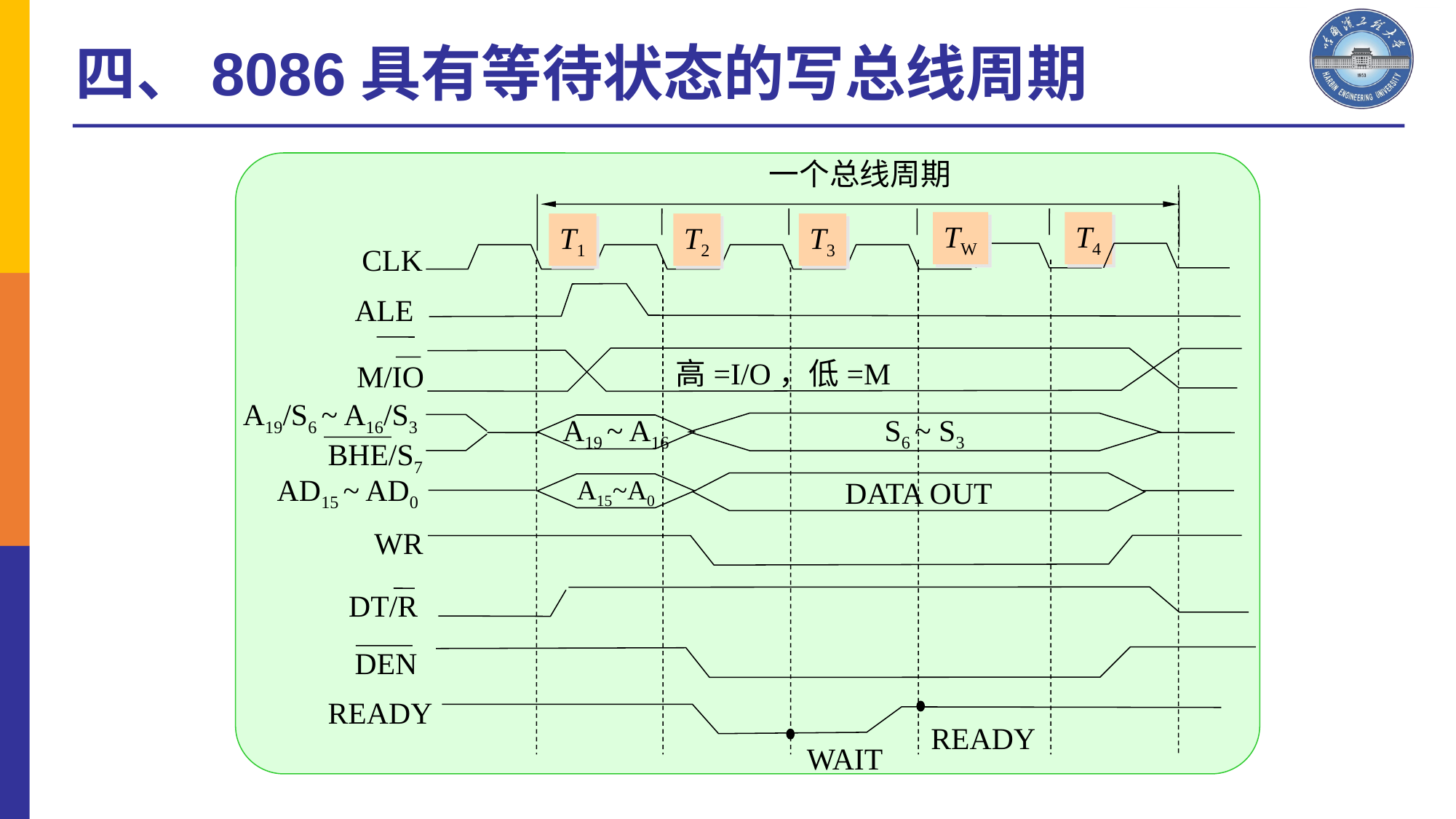

四、8086具有等待状态的写总线周期

一个总线周期

TW
T4
T1
T2
T3
CLK

ALE

高=I/O，低=M
M/IO

A19/S6 ~ A16/S3
S6 ~ S3

A19 ~ A16
BHE/S7

AD15 ~ AD0
DATA OUT
A15~A0

WR

DT/R

DEN

READY

READY

WAIT